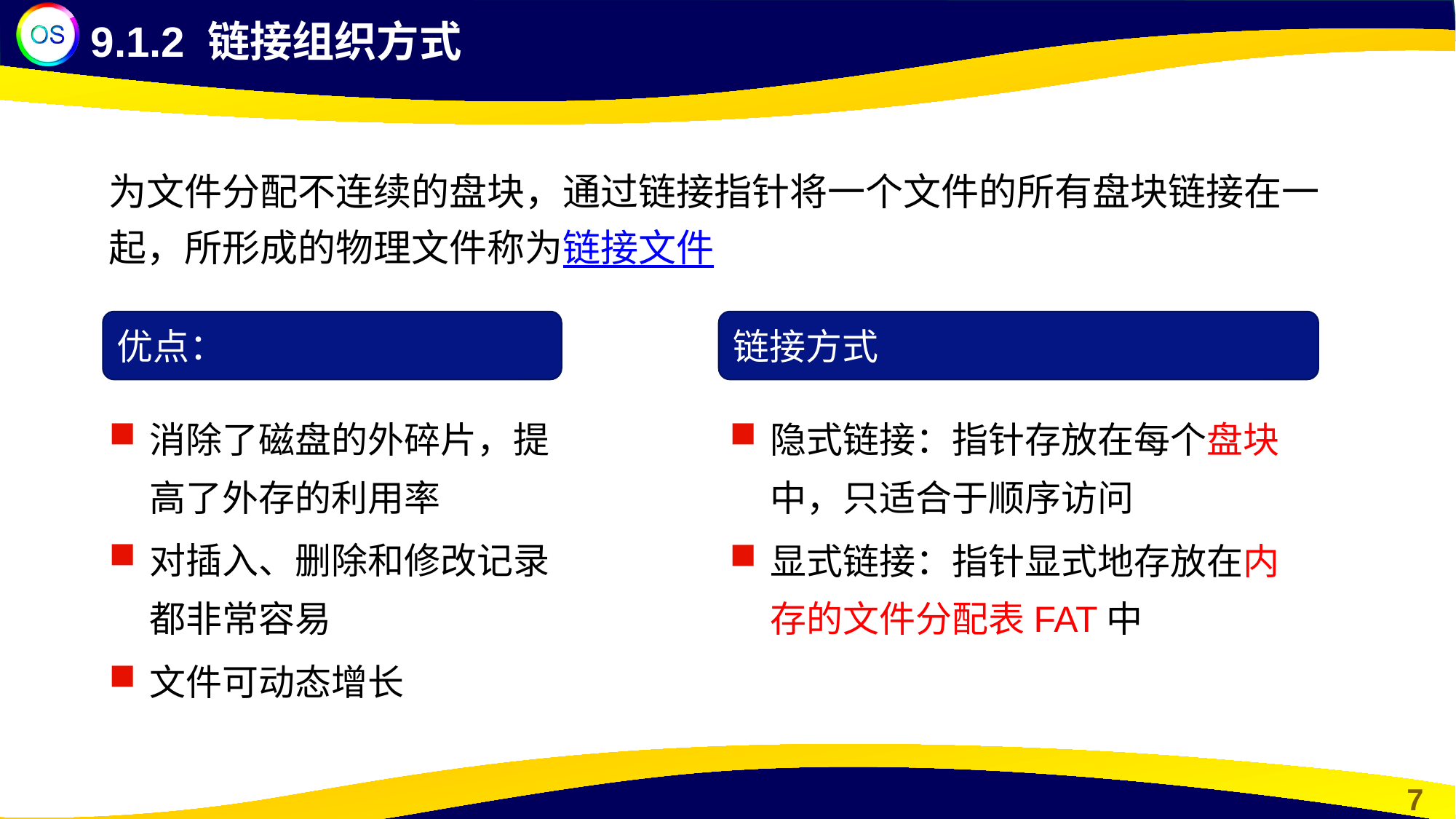

9.1.2 链接组织方式
为文件分配不连续的盘块，通过链接指针将一个文件的所有盘块链接在一起，所形成的物理文件称为链接文件
优点：
链接方式
消除了磁盘的外碎片，提高了外存的利用率
对插入、删除和修改记录都非常容易
文件可动态增长
隐式链接：指针存放在每个盘块中，只适合于顺序访问
显式链接：指针显式地存放在内存的文件分配表FAT中